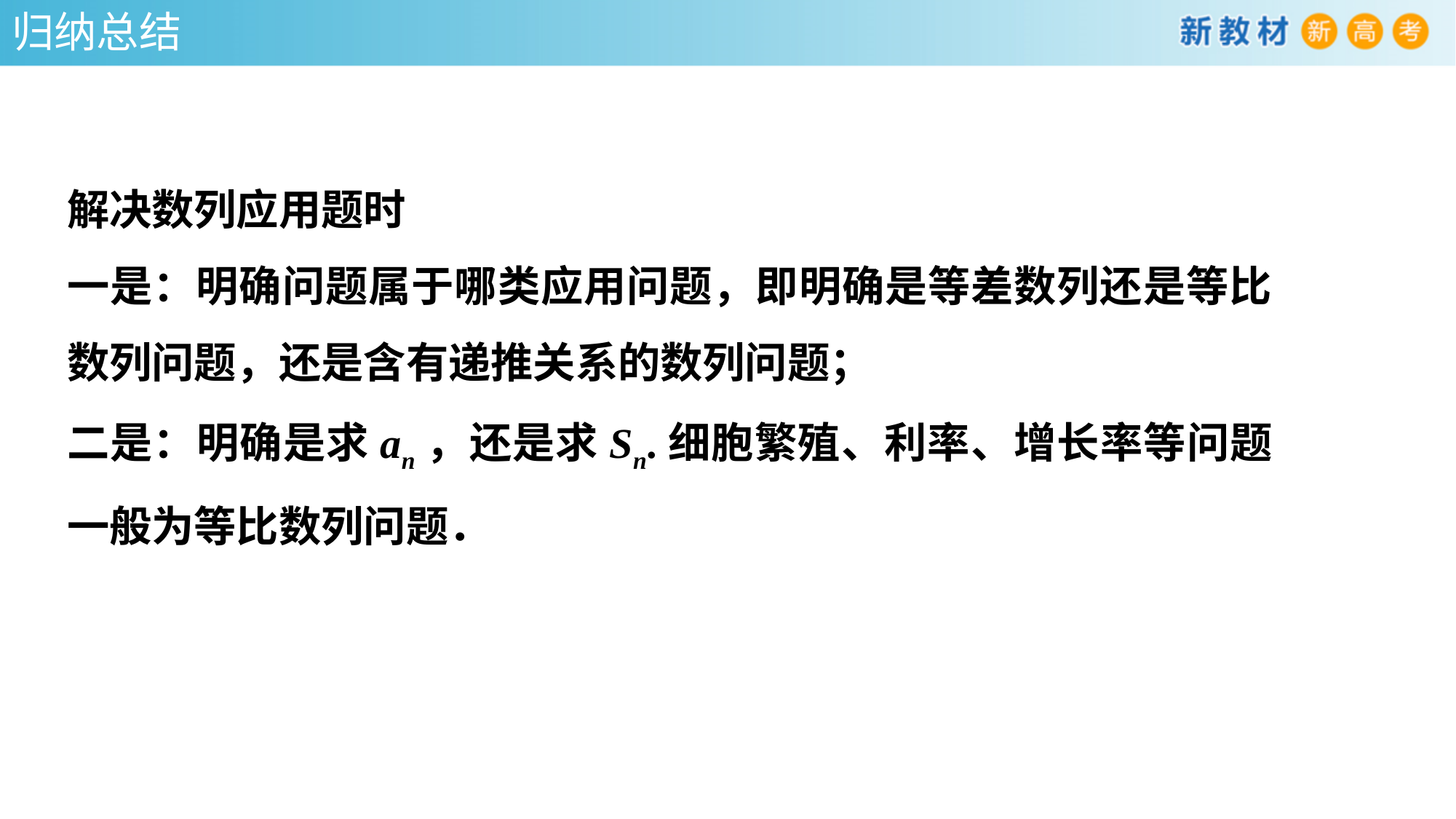

归纳总结
解决数列应用题时
一是：明确问题属于哪类应用问题，即明确是等差数列还是等比数列问题，还是含有递推关系的数列问题；
二是：明确是求an，还是求Sn.细胞繁殖、利率、增长率等问题一般为等比数列问题．